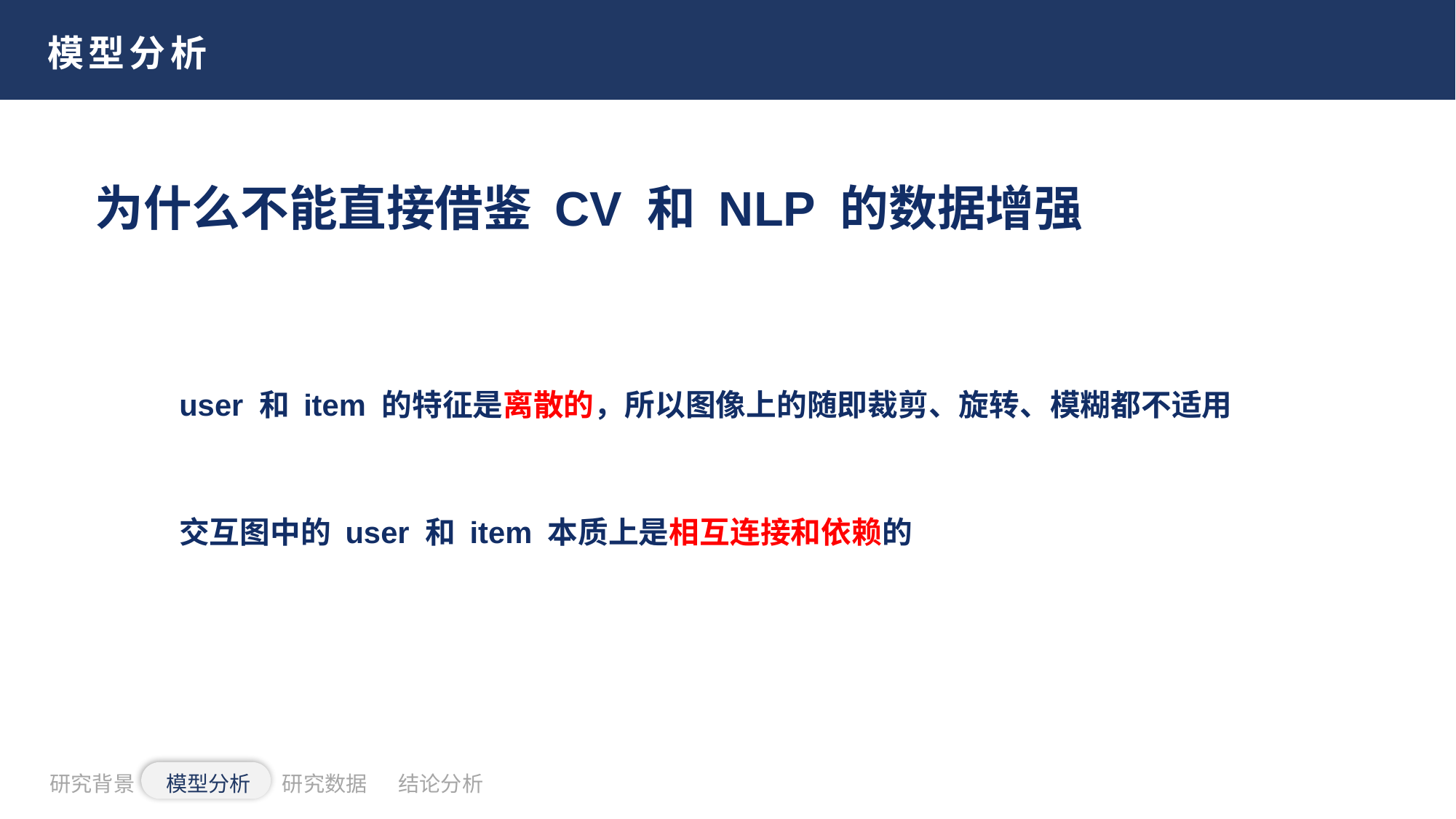

模型分析
为什么不能直接借鉴 CV 和 NLP 的数据增强
user 和 item 的特征是离散的，所以图像上的随即裁剪、旋转、模糊都不适用

交互图中的 user 和 item 本质上是相互连接和依赖的
研究背景
模型分析
研究数据
结论分析